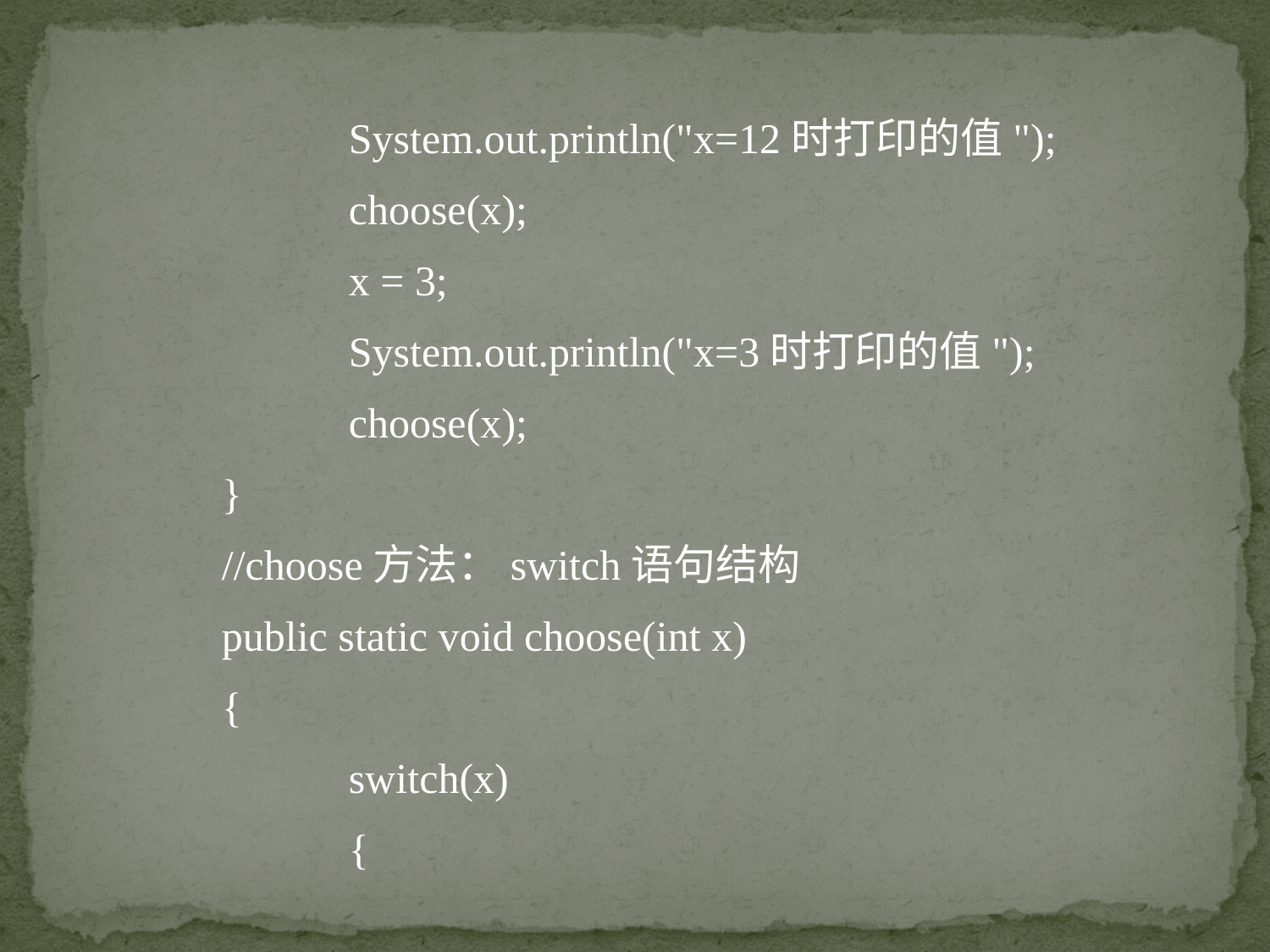

System.out.println("x=12时打印的值");
	choose(x);
	x = 3;
	System.out.println("x=3时打印的值");
	choose(x);
}
//choose方法：switch语句结构
public static void choose(int x)
{
	switch(x)
	{